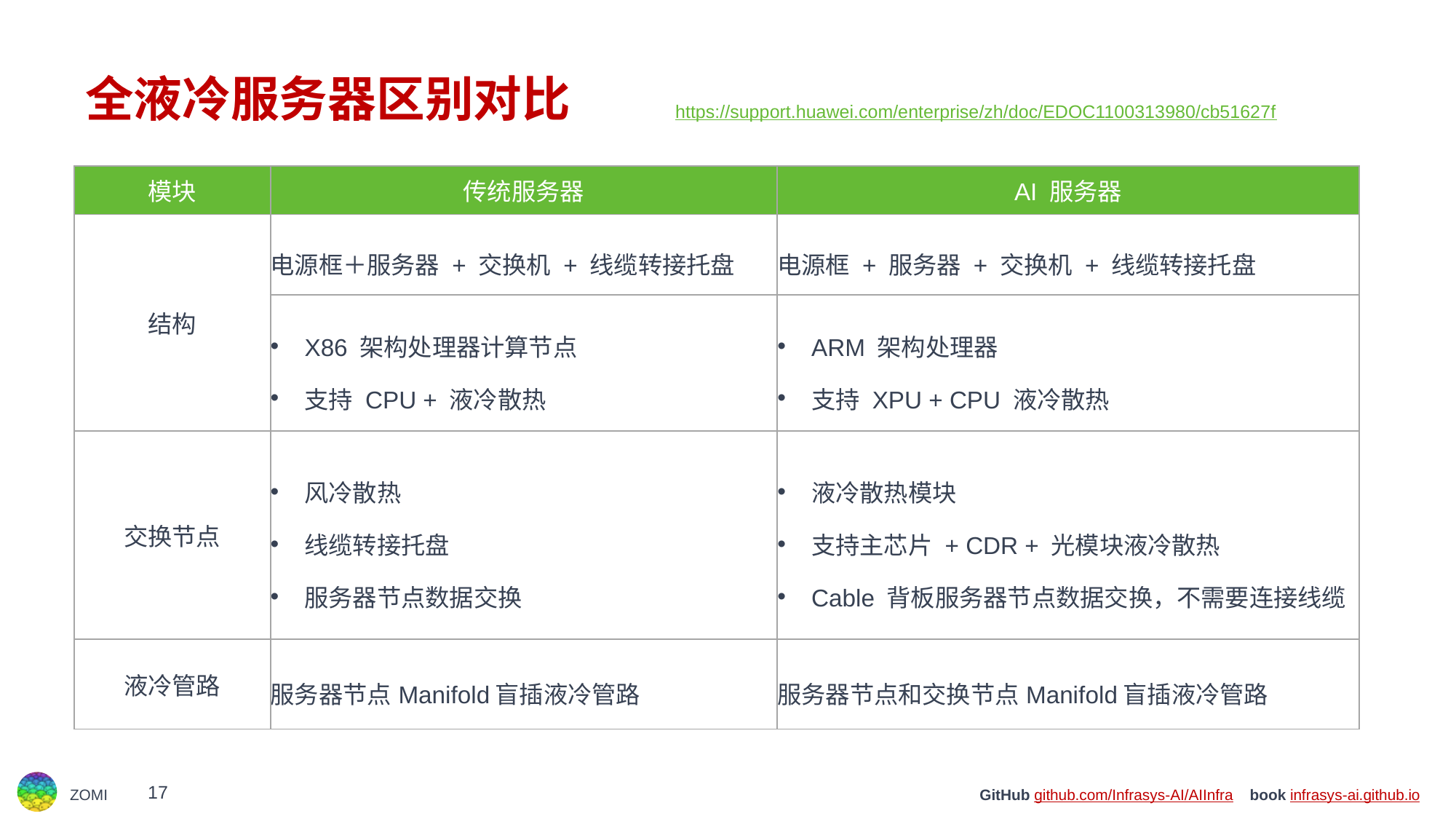

# 全液冷服务器区别对比
https://support.huawei.com/enterprise/zh/doc/EDOC1100313980/cb51627f
| 模块 | 传统服务器 | AI 服务器 |
| --- | --- | --- |
| 结构 | 电源框＋服务器 + 交换机 + 线缆转接托盘 | 电源框 + 服务器 + 交换机 + 线缆转接托盘 |
|  | X86 架构处理器计算节点 支持 CPU + 液冷散热 | ARM 架构处理器 支持 XPU + CPU 液冷散热 |
| 交换节点 | 风冷散热 线缆转接托盘 服务器节点数据交换 | 液冷散热模块 支持主芯片 + CDR + 光模块液冷散热 Cable 背板服务器节点数据交换，不需要连接线缆 |
| 液冷管路 | 服务器节点Manifold盲插液冷管路 | 服务器节点和交换节点Manifold盲插液冷管路 |